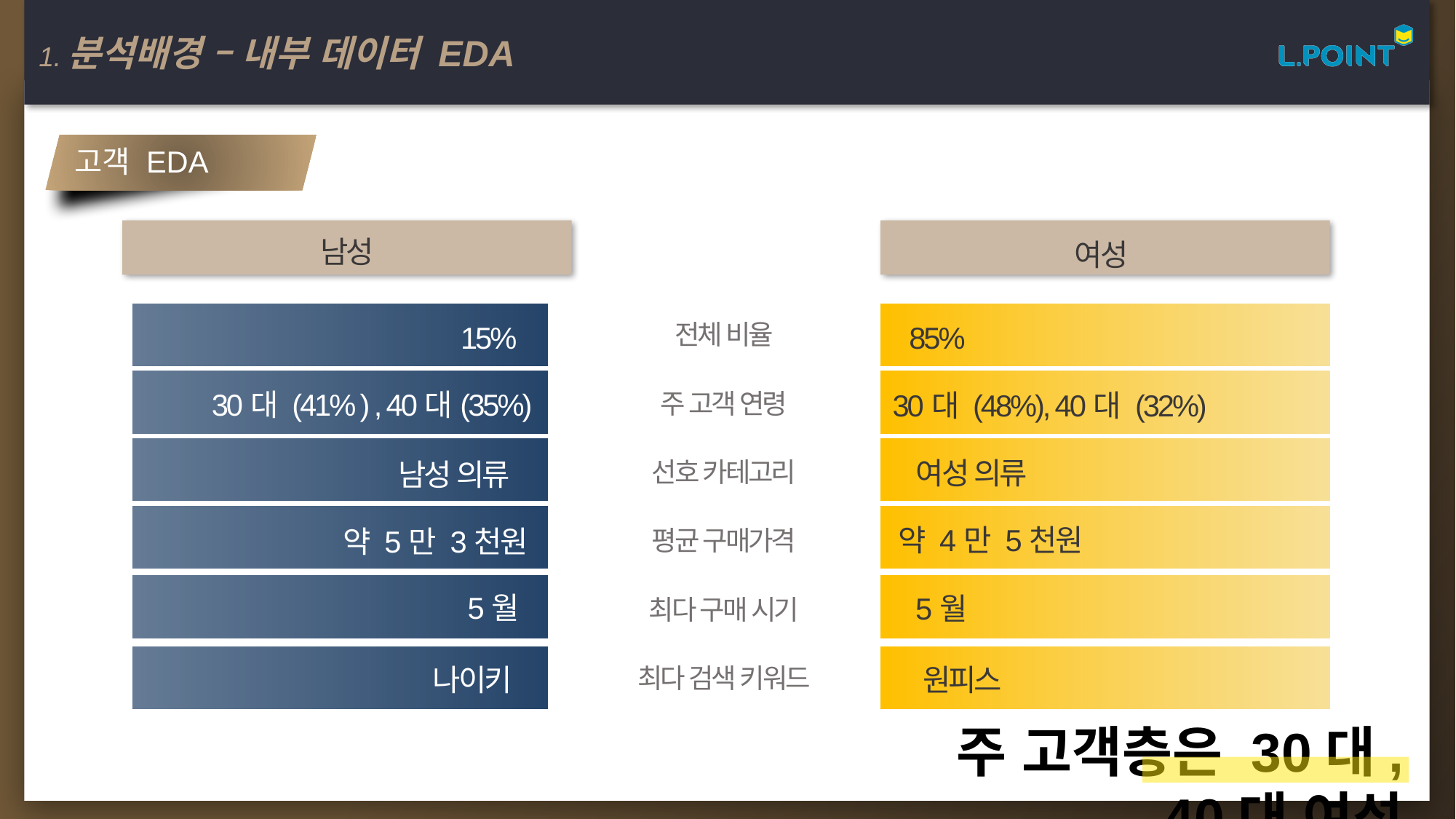

1.분석배경 – 내부 데이터 EDA

고객 EDA

남성
여성

전체 비율
85%
15%

30대 (41% ) , 40대(35%)
주 고객 연령
30대 (48%), 40대 (32%)

여성 의류
선호 카테고리
남성 의류

약 4만 5천원
약 5만 3천원
평균 구매가격

최다 구매 시기

최다 검색 키워드
5월
5월
나이키
원피스
주 고객층은 30대, 40대 여성

4